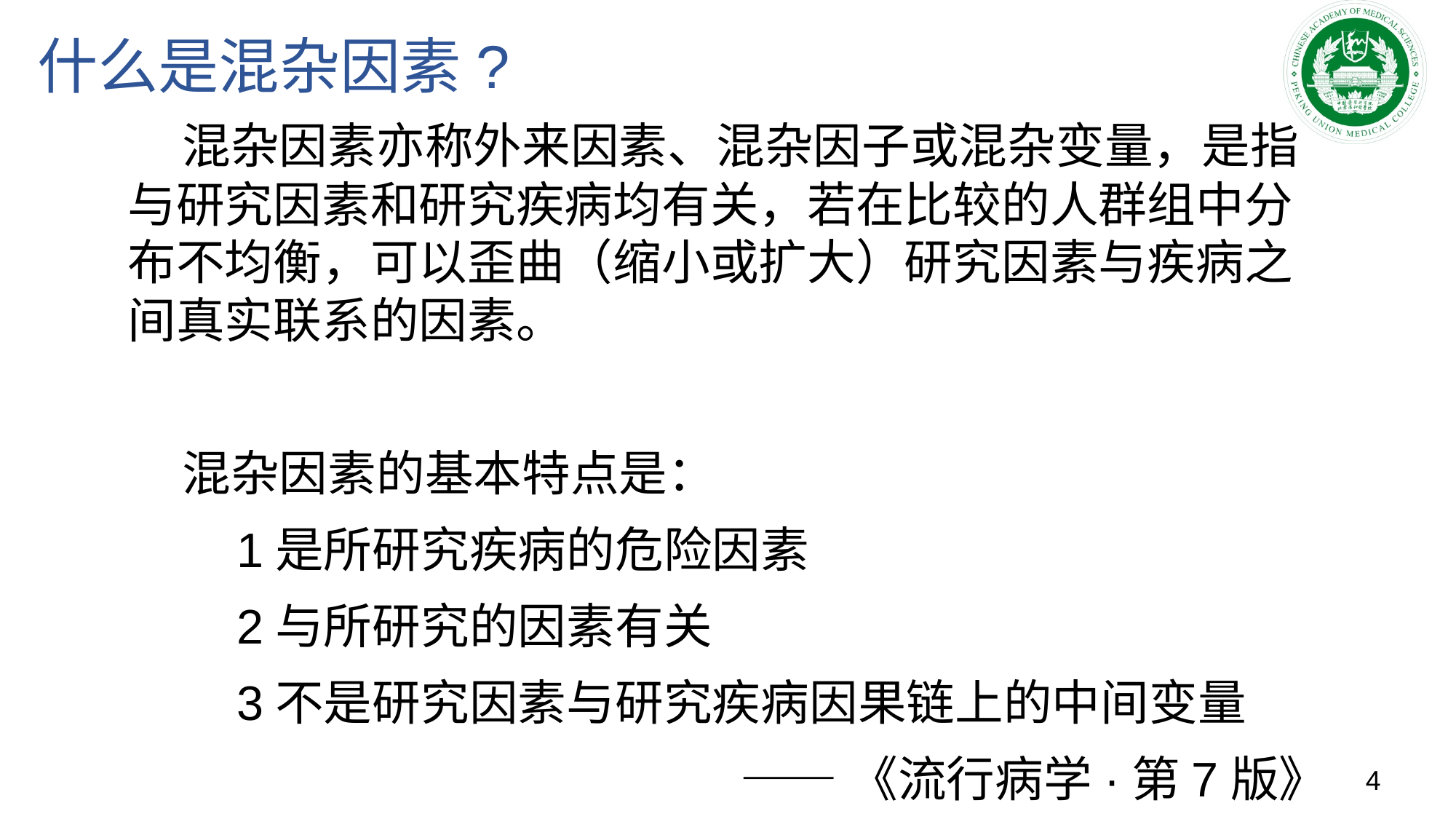

# 什么是混杂因素?
混杂因素亦称外来因素、混杂因子或混杂变量，是指与研究因素和研究疾病均有关，若在比较的人群组中分布不均衡，可以歪曲（缩小或扩大）研究因素与疾病之间真实联系的因素。

混杂因素的基本特点是：
1是所研究疾病的危险因素
2与所研究的因素有关
3不是研究因素与研究疾病因果链上的中间变量
——《流行病学·第7版》
4